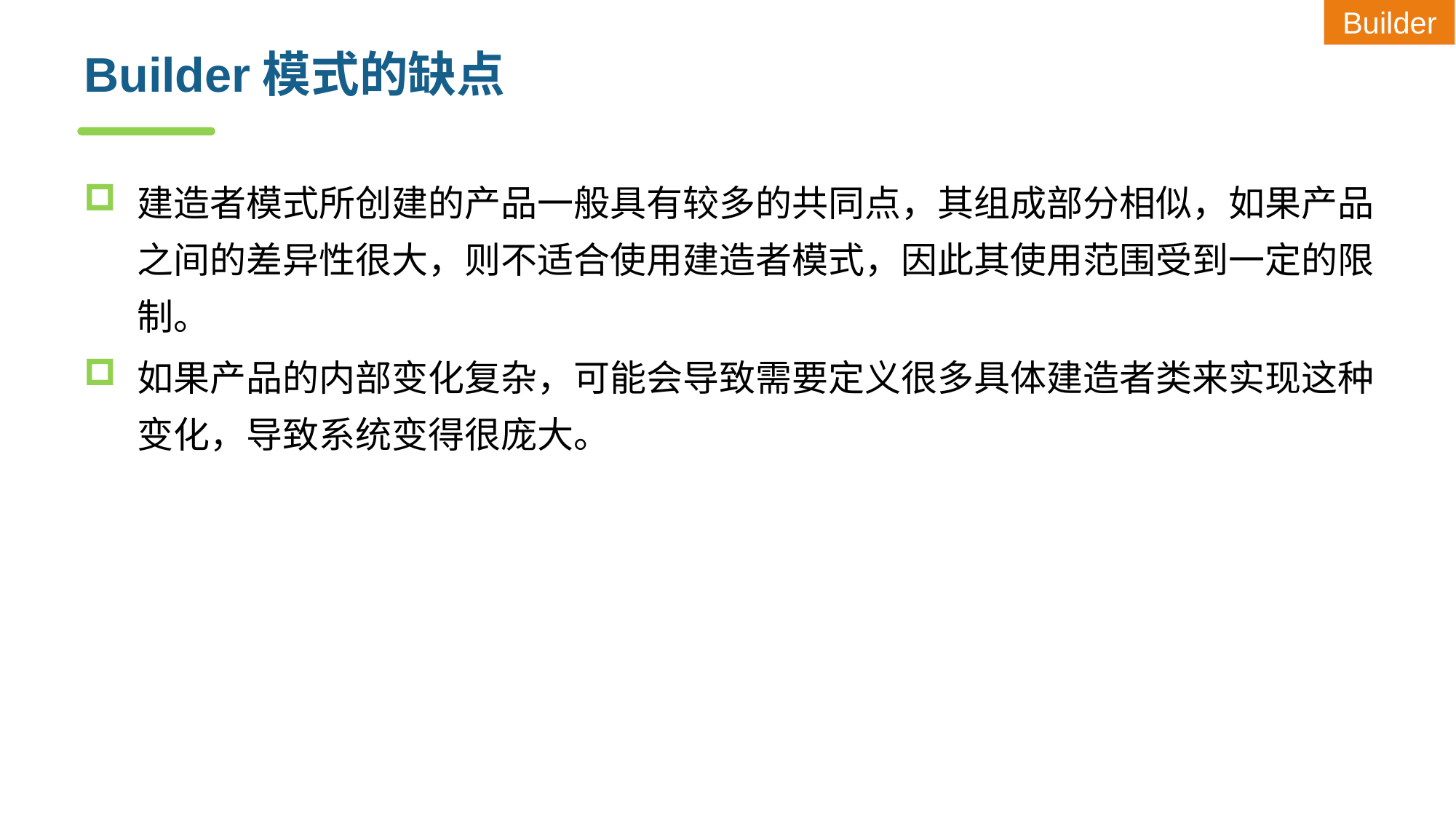

Builder
# Builder模式的缺点
建造者模式所创建的产品一般具有较多的共同点，其组成部分相似，如果产品之间的差异性很大，则不适合使用建造者模式，因此其使用范围受到一定的限制。
如果产品的内部变化复杂，可能会导致需要定义很多具体建造者类来实现这种变化，导致系统变得很庞大。
54